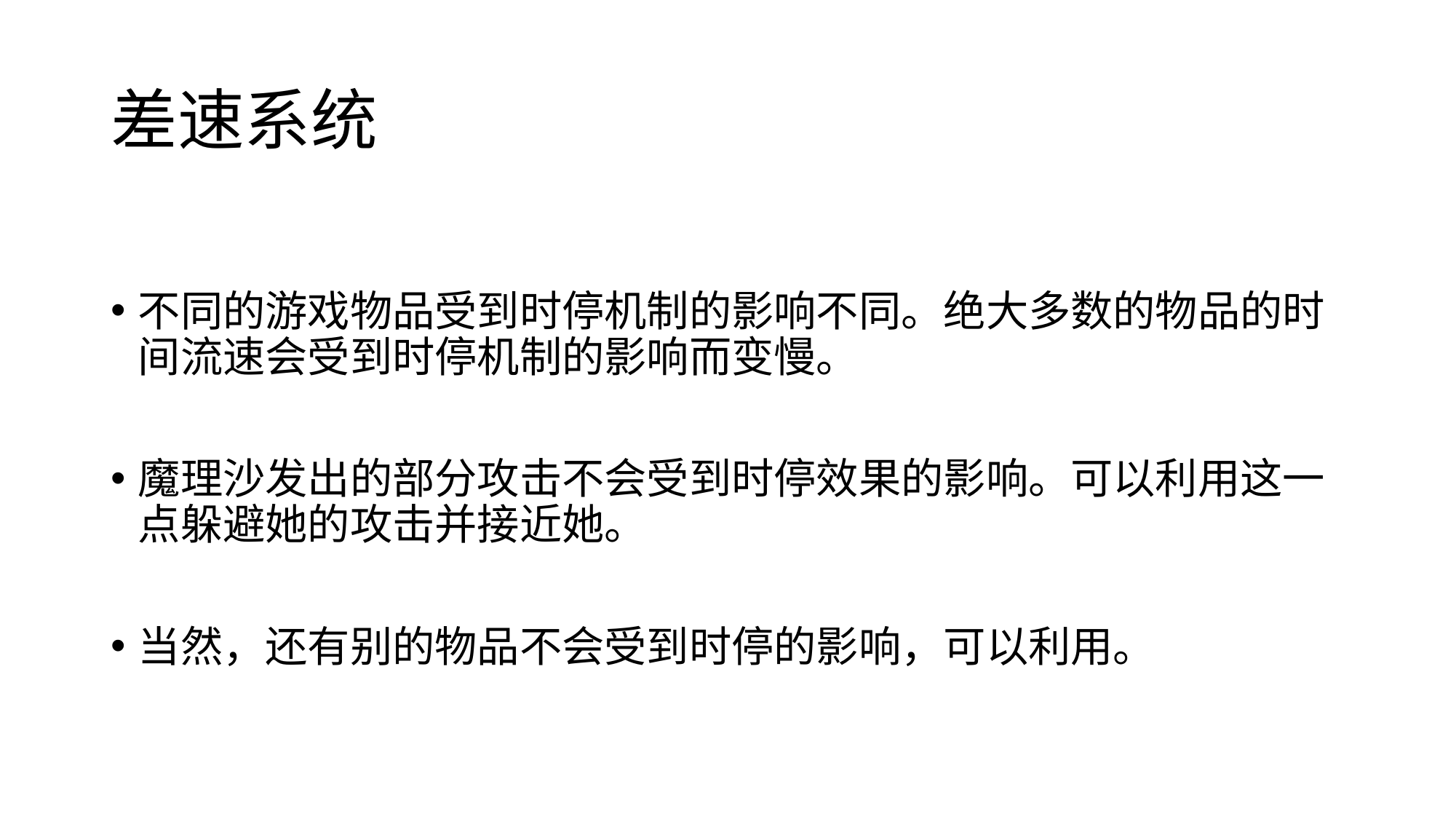

# 差速系统

不同的游戏物品受到时停机制的影响不同。绝大多数的物品的时间流速会受到时停机制的影响而变慢。

魔理沙发出的部分攻击不会受到时停效果的影响。可以利用这一点躲避她的攻击并接近她。

当然，还有别的物品不会受到时停的影响，可以利用。